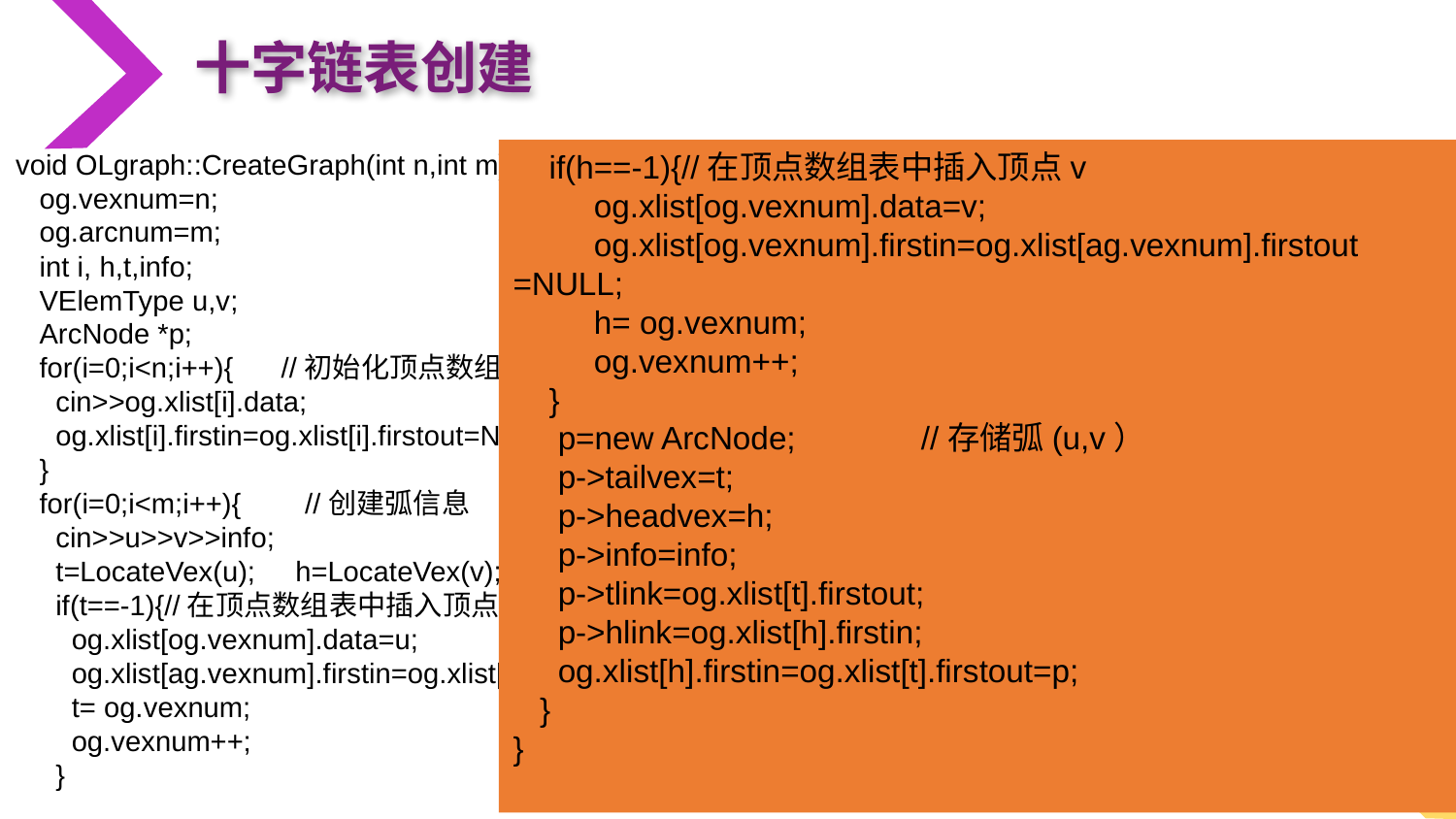

十字链表创建
void OLgraph::CreateGraph(int n,int m){
   og.vexnum=n;
   og.arcnum=m;
   int i, h,t,info;
   VElemType u,v;
   ArcNode *p;
   for(i=0;i<n;i++){      //初始化顶点数组表
     cin>>og.xlist[i].data;
     og.xlist[i].firstin=og.xlist[i].firstout=NULL;
   }
   for(i=0;i<m;i++){        //创建弧信息
     cin>>u>>v>>info;
     t=LocateVex(u);     h=LocateVex(v);
     if(t==-1){//在顶点数组表中插入顶点u
       og.xlist[og.vexnum].data=u;
       og.xlist[ag.vexnum].firstin=og.xlist[ag.vexnum].firstout=NULL;
       t= og.vexnum;
       og.vexnum++;
     }

    if(h==-1){//在顶点数组表中插入顶点v
         og.xlist[og.vexnum].data=v;
         og.xlist[og.vexnum].firstin=og.xlist[ag.vexnum].firstout =NULL;
         h= og.vexnum;
         og.vexnum++;
    }
     p=new ArcNode;              //存储弧(u,v）
     p->tailvex=t;
     p->headvex=h;
     p->info=info;
     p->tlink=og.xlist[t].firstout;
     p->hlink=og.xlist[h].firstin;
     og.xlist[h].firstin=og.xlist[t].firstout=p;
   }
}